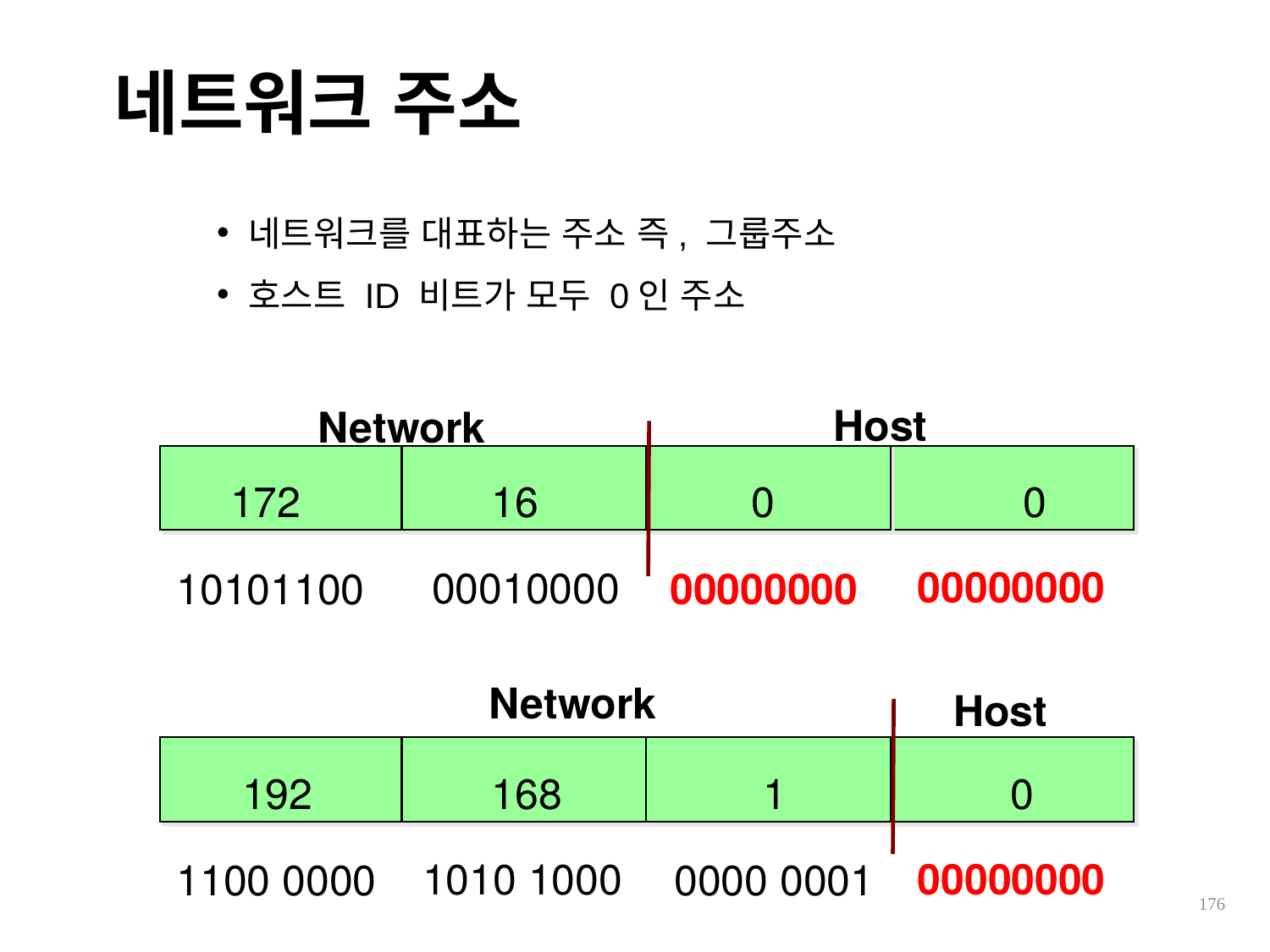

네트워크 주소
네트워크를 대표하는 주소 즉, 그룹주소
호스트 ID 비트가 모두 0인 주소
Host
Network

 172      	     16                  0                     0

 00000000
 00010000
 10101100
 00000000
Network
Host

  192       	     168                 1                   0

 1010 1000
 00000000
 0000 0001
 1100 0000
176